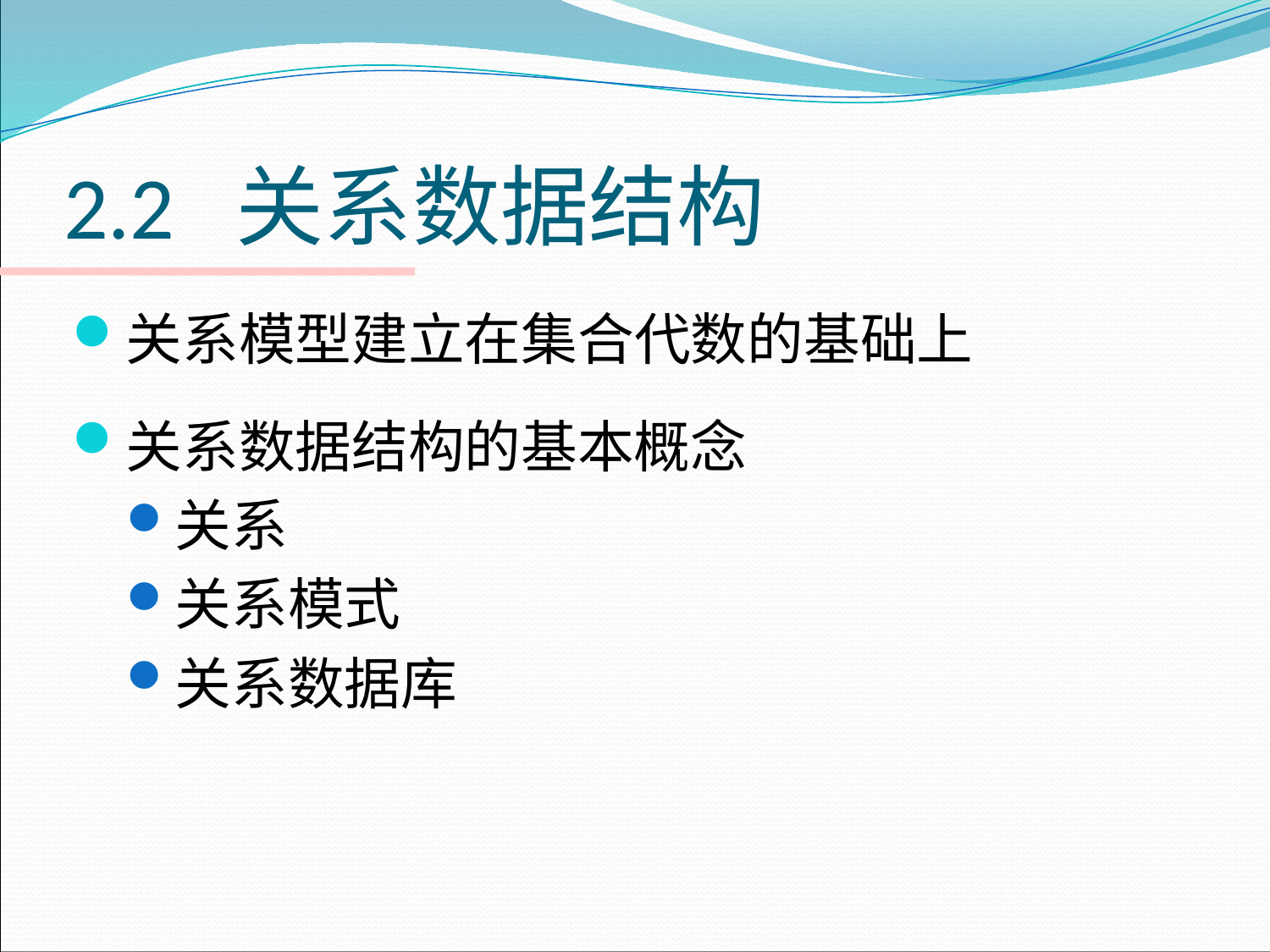

# 2.2  关系数据结构
关系模型建立在集合代数的基础上
关系数据结构的基本概念
关系
关系模式
关系数据库

109